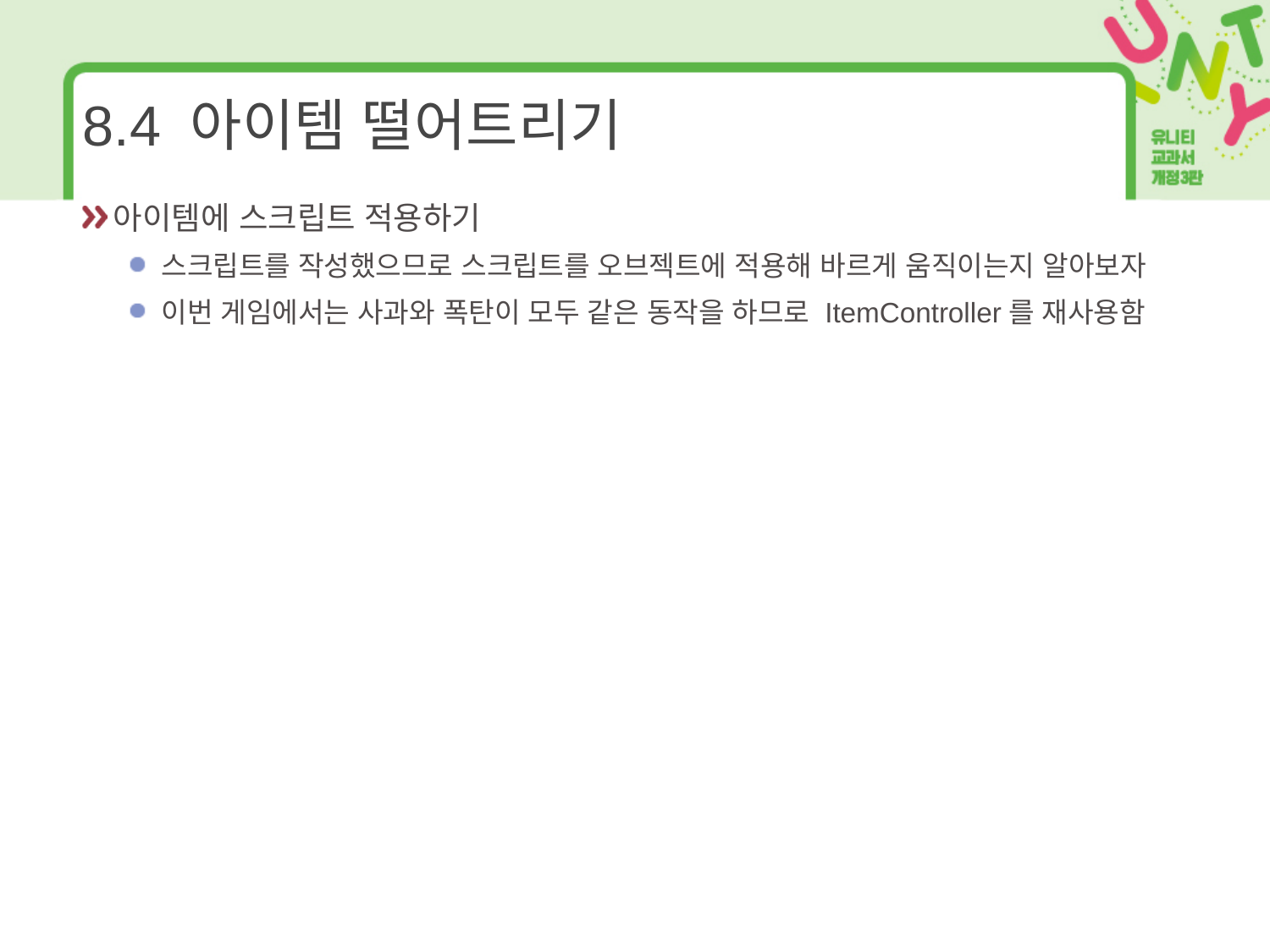

# 8.4 아이템 떨어트리기
아이템에 스크립트 적용하기
스크립트를 작성했으므로 스크립트를 오브젝트에 적용해 바르게 움직이는지 알아보자
이번 게임에서는 사과와 폭탄이 모두 같은 동작을 하므로 ItemController를 재사용함